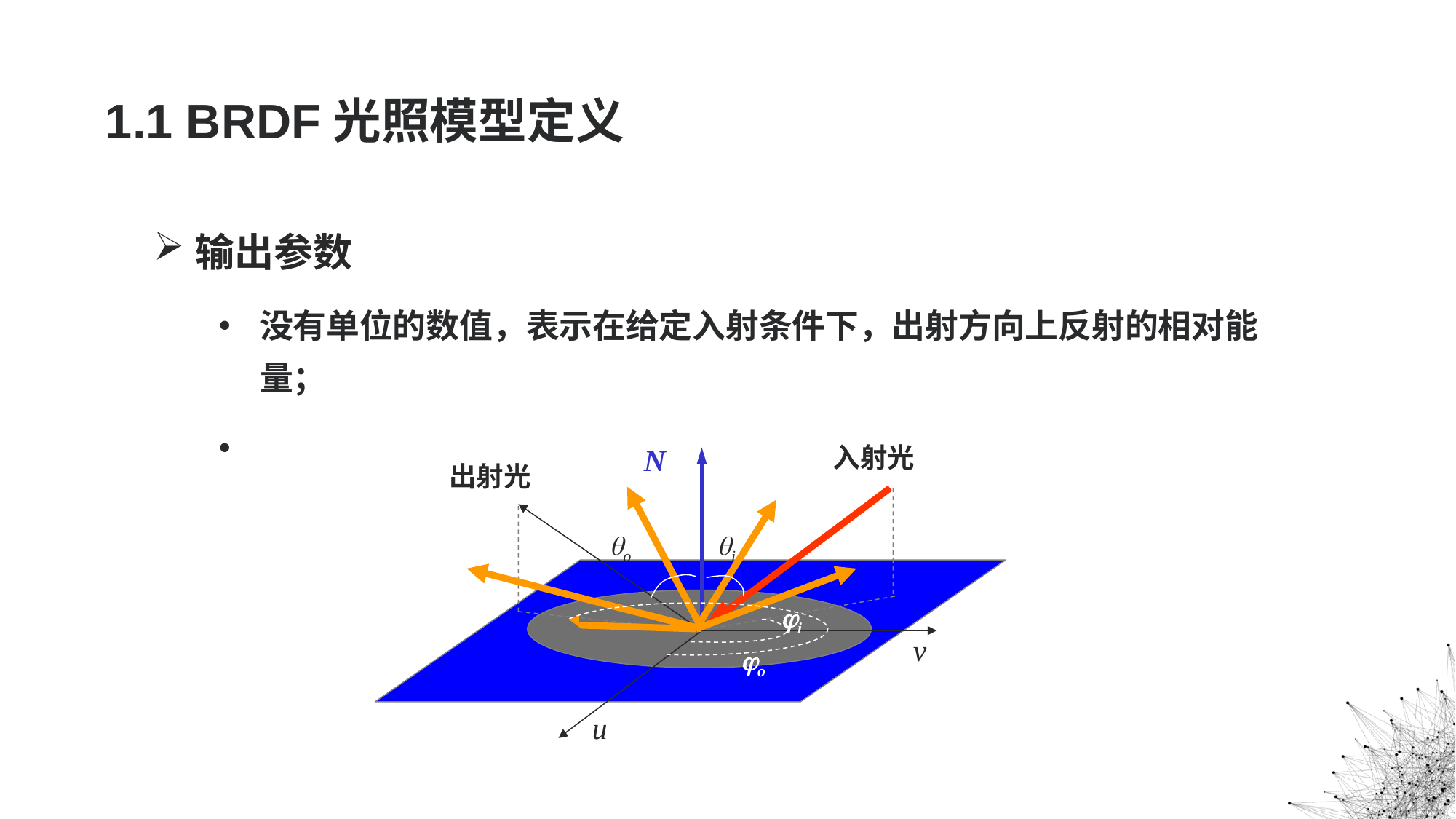

# 1.1 BRDF光照模型定义
输出参数
没有单位的数值，表示在给定入射条件下，出射方向上反射的相对能量；

N

入射光

出射光

θo

θi

ϕi

ϕo

v

u